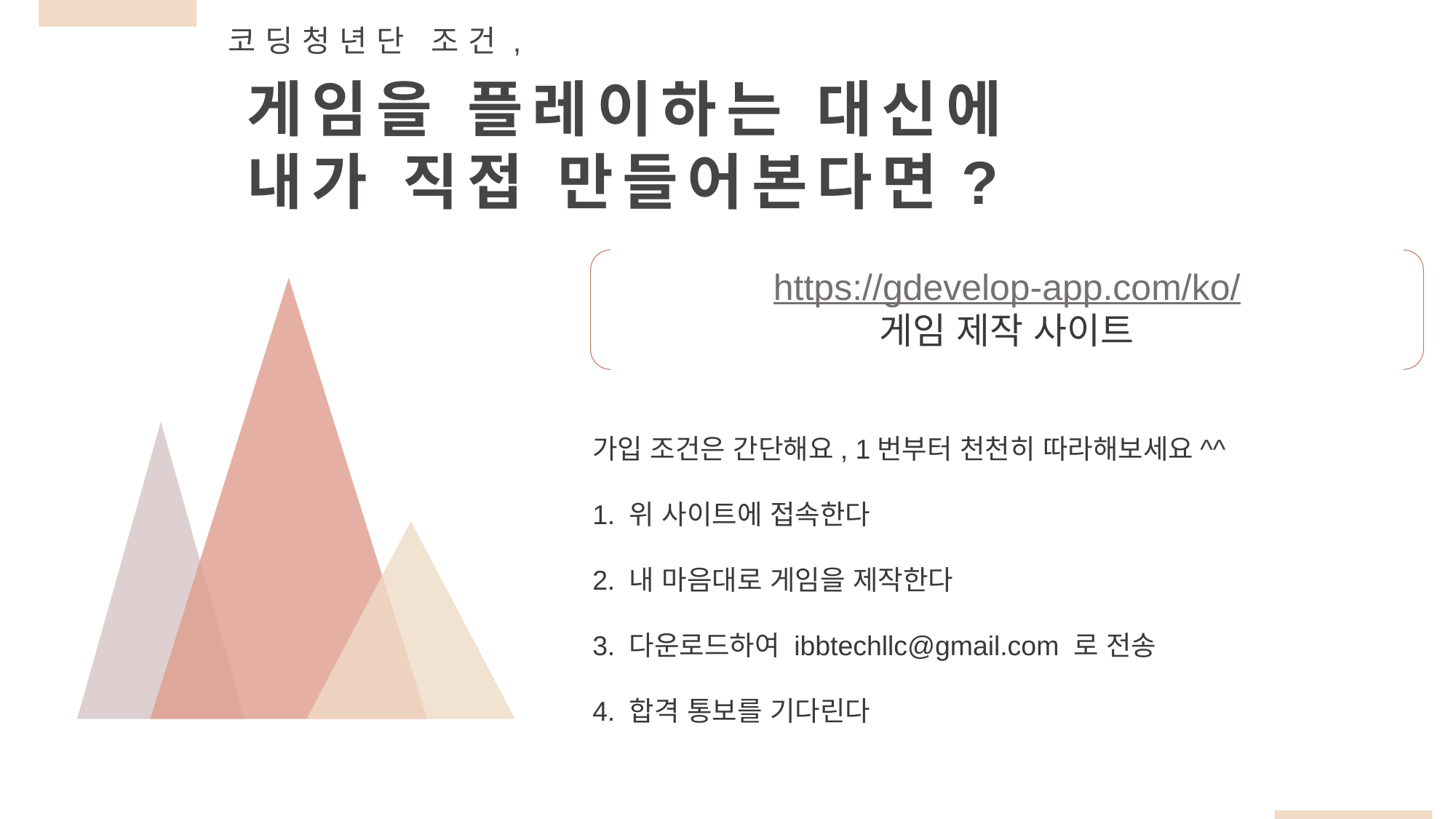

코딩청년단 조건,
게임을 플레이하는 대신에
내가 직접 만들어본다면?

https://gdevelop-app.com/ko/
게임 제작 사이트

가입 조건은 간단해요, 1번부터 천천히 따라해보세요^^

1. 위 사이트에 접속한다

2. 내 마음대로 게임을 제작한다

3. 다운로드하여 ibbtechllc@gmail.com 로 전송

4. 합격 통보를 기다린다